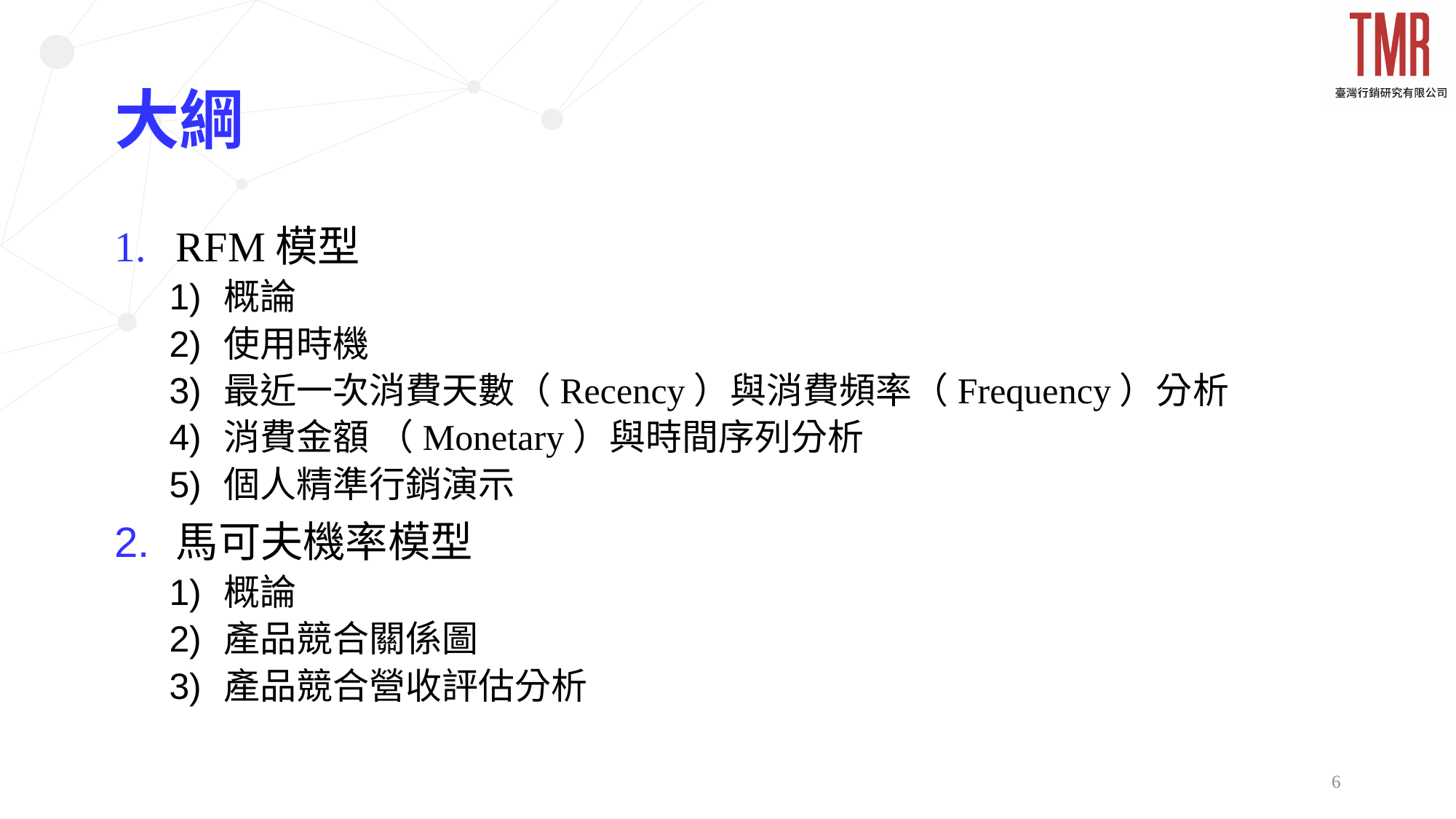

# 大綱
RFM模型
概論
使用時機
最近一次消費天數（Recency）與消費頻率（Frequency）分析
消費金額 （Monetary）與時間序列分析
個人精準行銷演示
馬可夫機率模型
概論
產品競合關係圖
產品競合營收評估分析
6